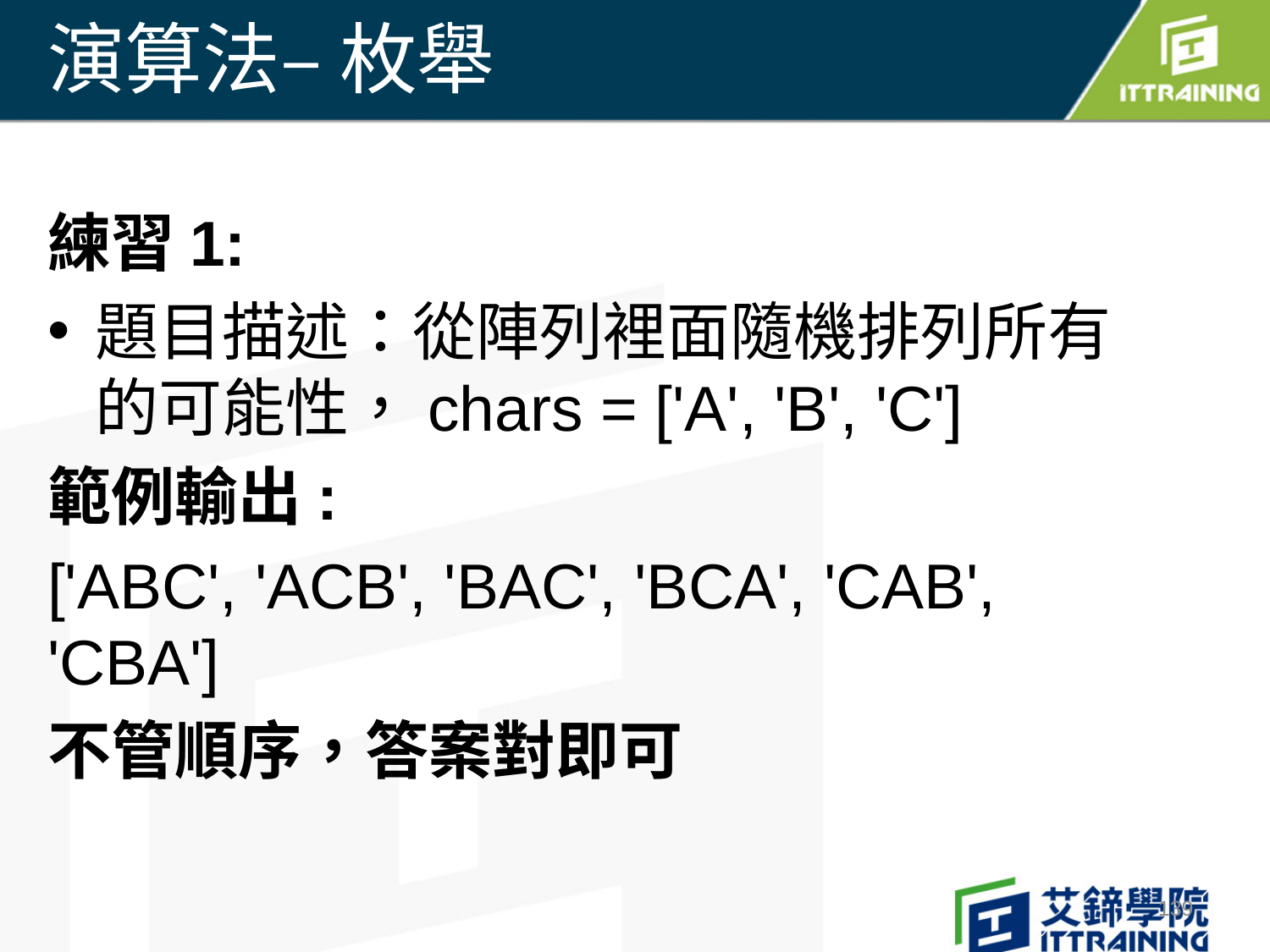

# 演算法– 枚舉
練習1:
題目描述：從陣列裡面隨機排列所有的可能性，chars = ['A', 'B', 'C']
範例輸出:
['ABC', 'ACB', 'BAC', 'BCA', 'CAB', 'CBA']
不管順序，答案對即可
139